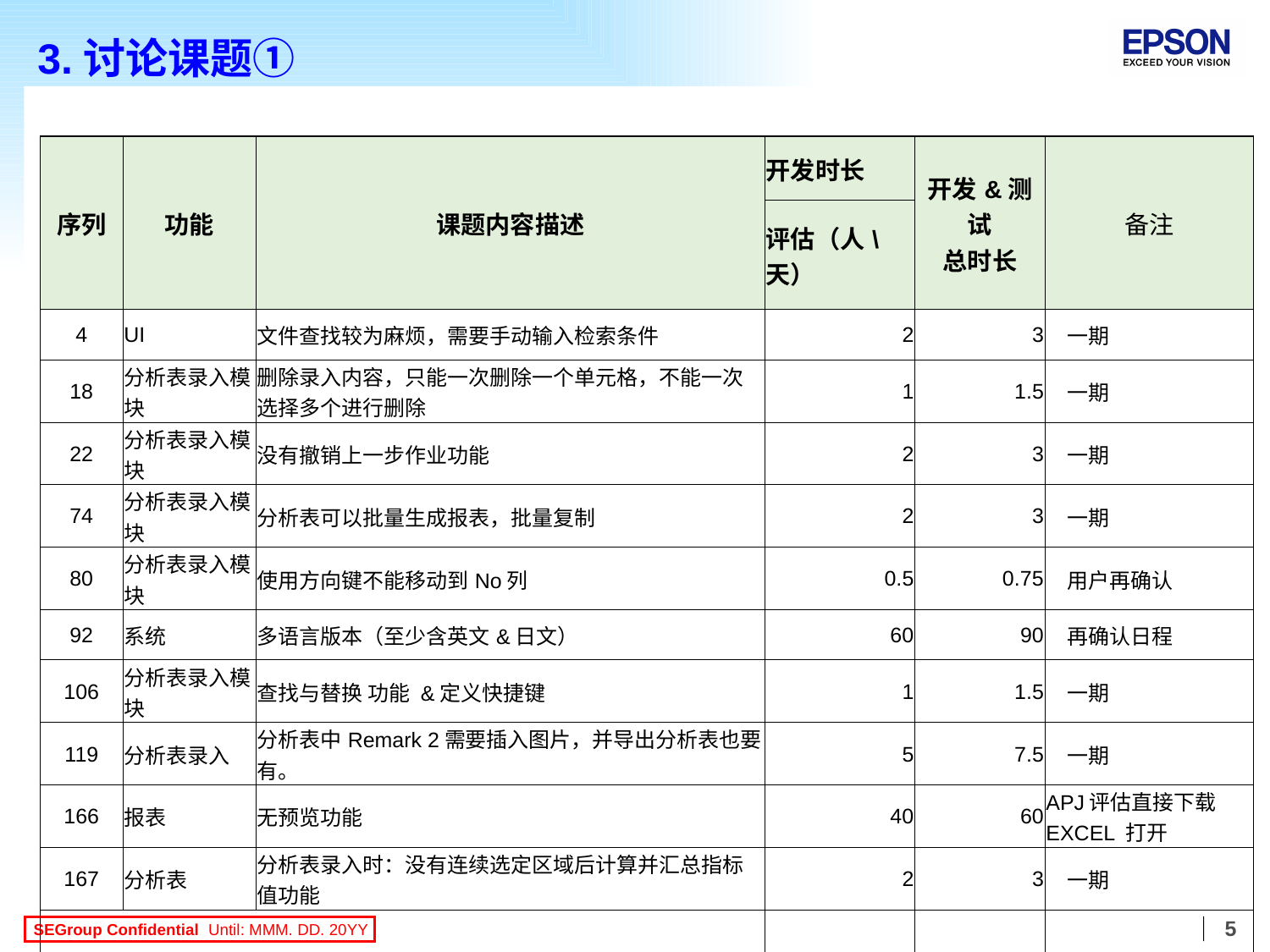

# 3.讨论课题①
| 序列 | 功能 | 课题内容描述 | 开发时长 | 开发&测试 总时长 | 备注 |
| --- | --- | --- | --- | --- | --- |
|  |  |  | 评估（人\天） |  |  |
| 4 | UI | 文件查找较为麻烦，需要手动输入检索条件 | 2 | 3 | 一期 |
| 18 | 分析表录入模块 | 删除录入内容，只能一次删除一个单元格，不能一次选择多个进行删除 | 1 | 1.5 | 一期 |
| 22 | 分析表录入模块 | 没有撤销上一步作业功能 | 2 | 3 | 一期 |
| 74 | 分析表录入模块 | 分析表可以批量生成报表，批量复制 | 2 | 3 | 一期 |
| 80 | 分析表录入模块 | 使用方向键不能移动到No列 | 0.5 | 0.75 | 用户再确认 |
| 92 | 系统 | 多语言版本（至少含英文&日文） | 60 | 90 | 再确认日程 |
| 106 | 分析表录入模块 | 查找与替换 功能 &定义快捷键 | 1 | 1.5 | 一期 |
| 119 | 分析表录入 | 分析表中Remark 2需要插入图片，并导出分析表也要有。 | 5 | 7.5 | 一期 |
| 166 | 报表 | 无预览功能 | 40 | 60 | APJ评估直接下载EXCEL 打开 |
| 167 | 分析表 | 分析表录入时：没有连续选定区域后计算并汇总指标值功能 | 2 | 3 | 一期 |
| 汇总 |  |  | 115.5 | 173.25 |  |